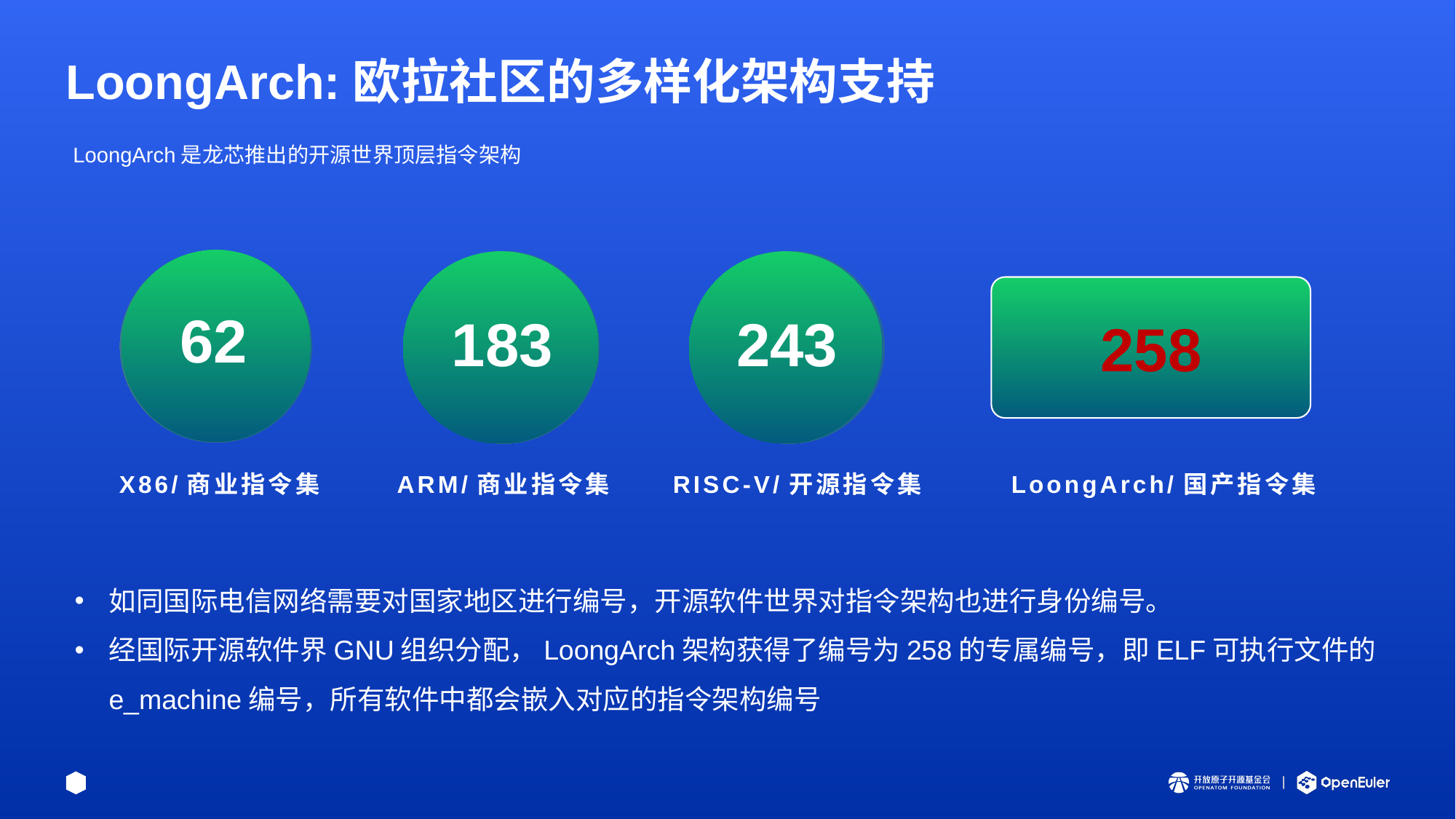

# LoongArch:欧拉社区的多样化架构支持
LoongArch是龙芯推出的开源世界顶层指令架构

62
183
243
258
X86/商业指令集
ARM/商业指令集
RISC-V/开源指令集
LoongArch/国产指令集
如同国际电信网络需要对国家地区进行编号，开源软件世界对指令架构也进行身份编号。
经国际开源软件界GNU组织分配，LoongArch架构获得了编号为258的专属编号，即ELF可执行文件的e_machine编号，所有软件中都会嵌入对应的指令架构编号
11